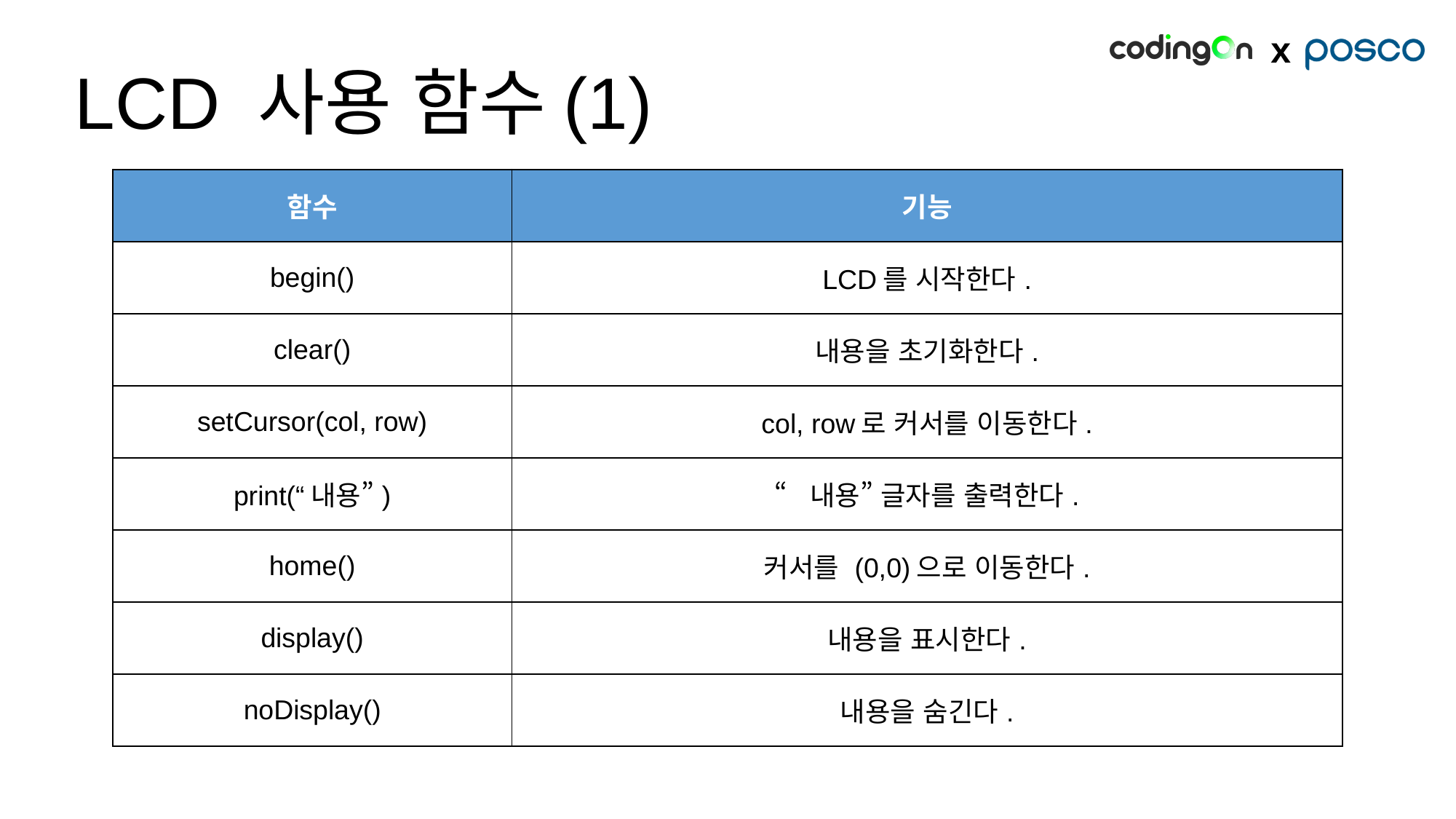

# LCD 사용 함수(1)
| 함수 | 기능 |
| --- | --- |
| begin() | LCD를 시작한다. |
| clear() | 내용을 초기화한다. |
| setCursor(col, row) | col, row로 커서를 이동한다. |
| print(“내용”) | “내용” 글자를 출력한다. |
| home() | 커서를 (0,0)으로 이동한다. |
| display() | 내용을 표시한다. |
| noDisplay() | 내용을 숨긴다. |